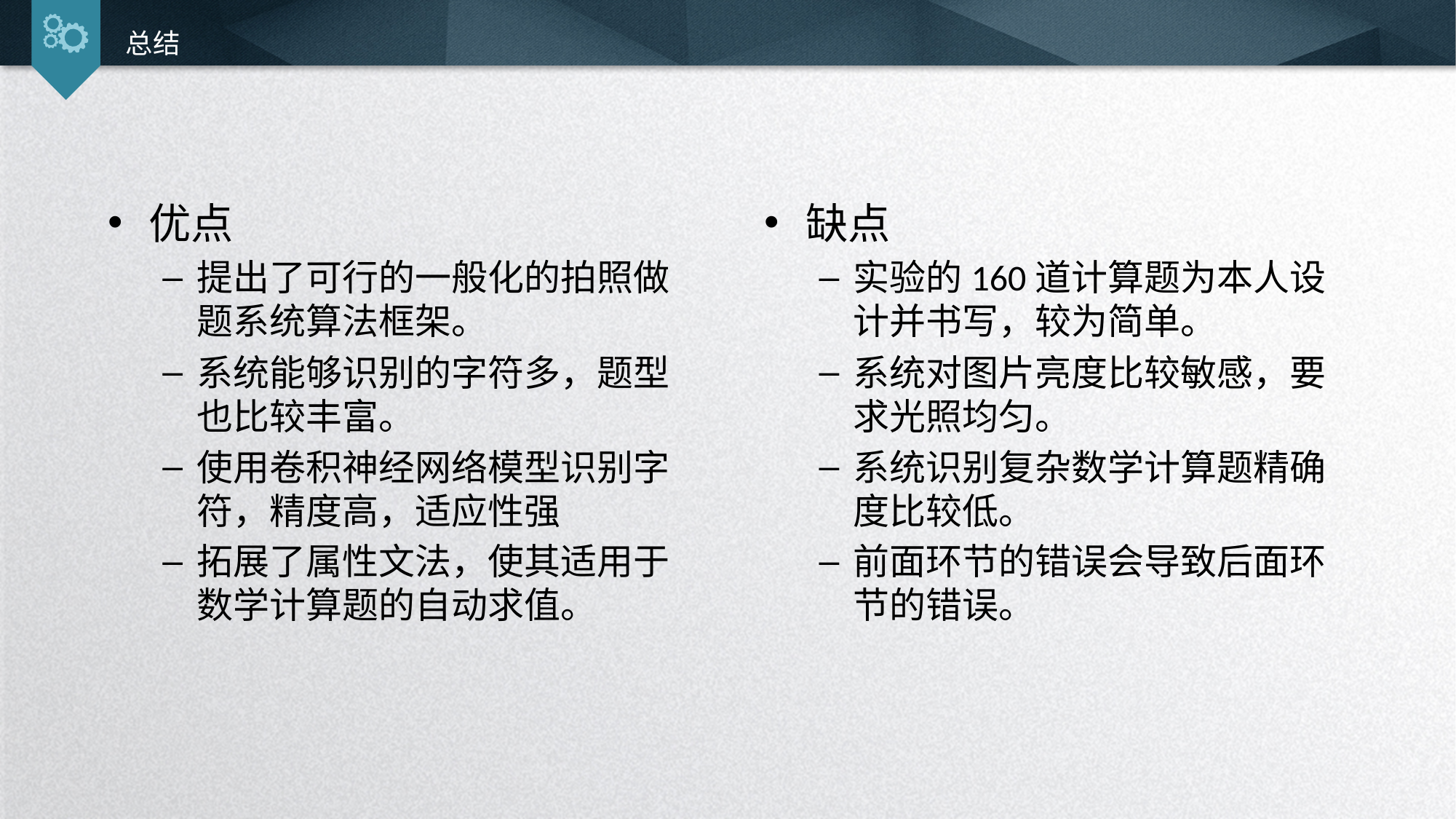

总结
优点
提出了可行的一般化的拍照做题系统算法框架。
系统能够识别的字符多，题型也比较丰富。
使用卷积神经网络模型识别字符，精度高，适应性强
拓展了属性文法，使其适用于数学计算题的自动求值。
缺点
实验的160道计算题为本人设计并书写，较为简单。
系统对图片亮度比较敏感，要求光照均匀。
系统识别复杂数学计算题精确度比较低。
前面环节的错误会导致后面环节的错误。
延时符